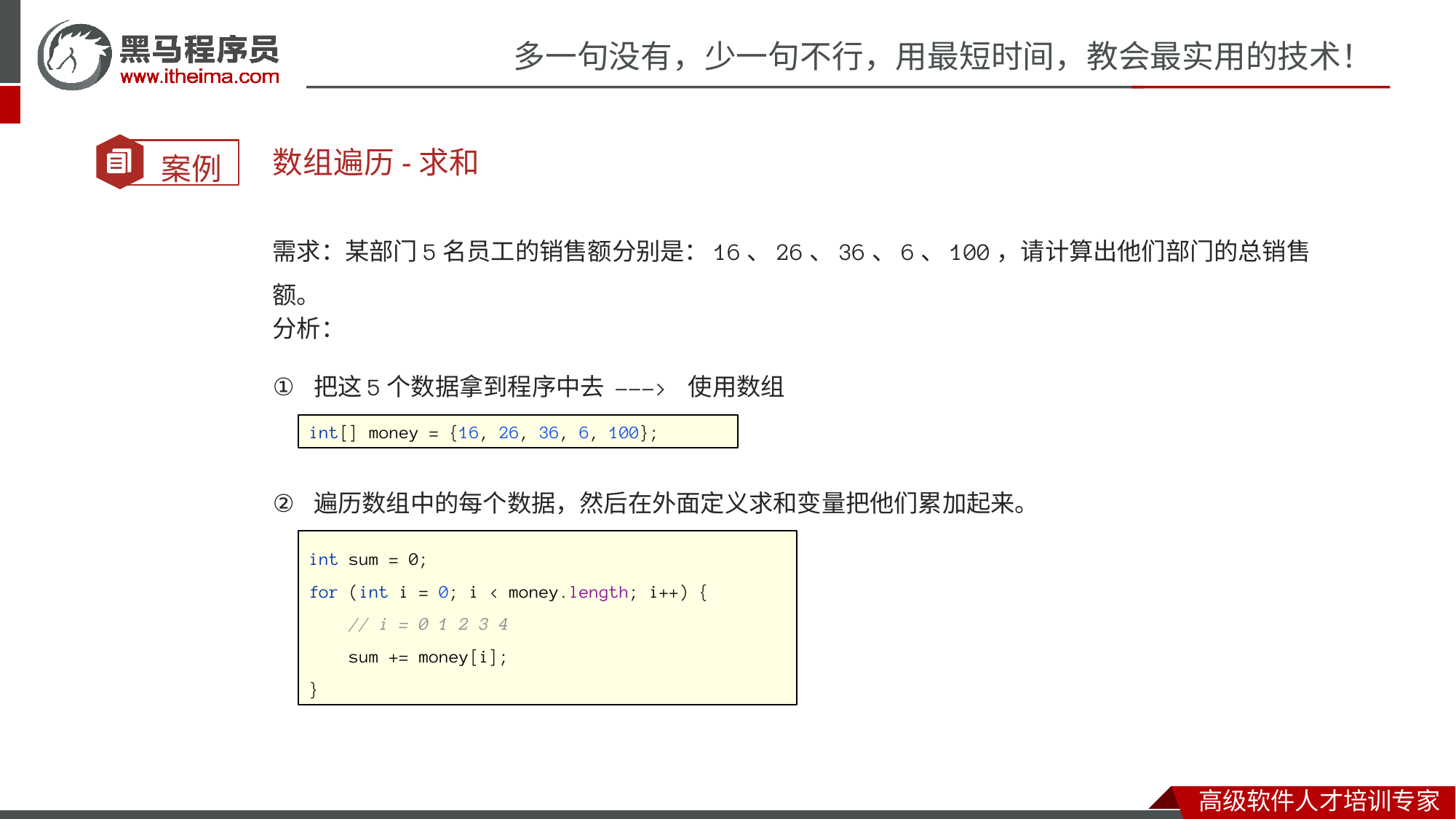

数组遍历-求和
需求：某部门5名员工的销售额分别是：16、26、36、6、100，请计算出他们部门的总销售额。
分析：
把这5个数据拿到程序中去 ---> 使用数组

遍历数组中的每个数据，然后在外面定义求和变量把他们累加起来。
int[] money = {16, 26, 36, 6, 100};
int sum = 0;
for (int i = 0; i < money.length; i++) {
    // i = 0 1 2 3 4
    sum += money[i];
}